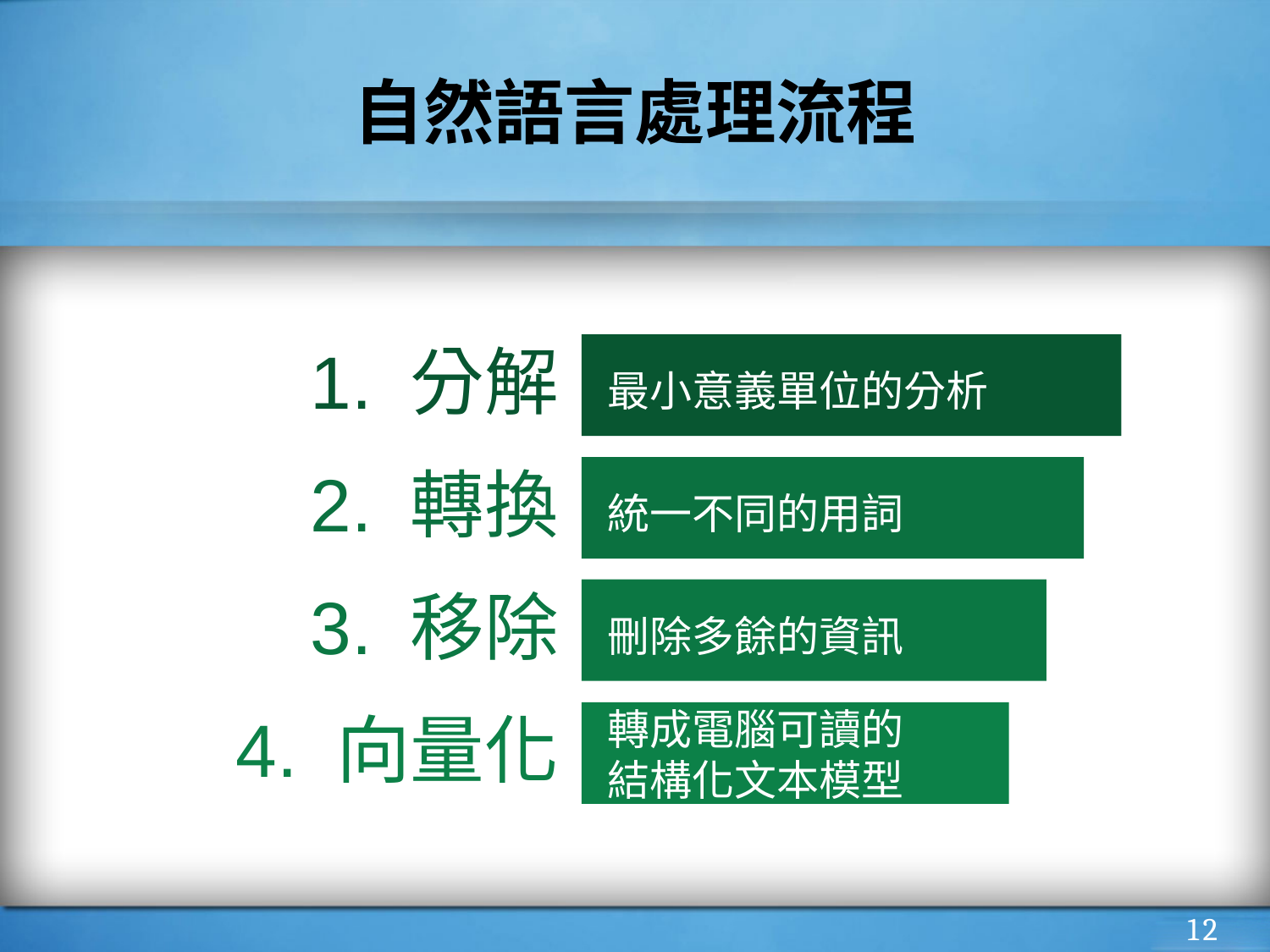

# 自然語言處理流程

1. 分解
最小意義單位的分析

2. 轉換
統一不同的用詞

3. 移除
刪除多餘的資訊

4. 向量化
轉成電腦可讀的
結構化文本模型
12